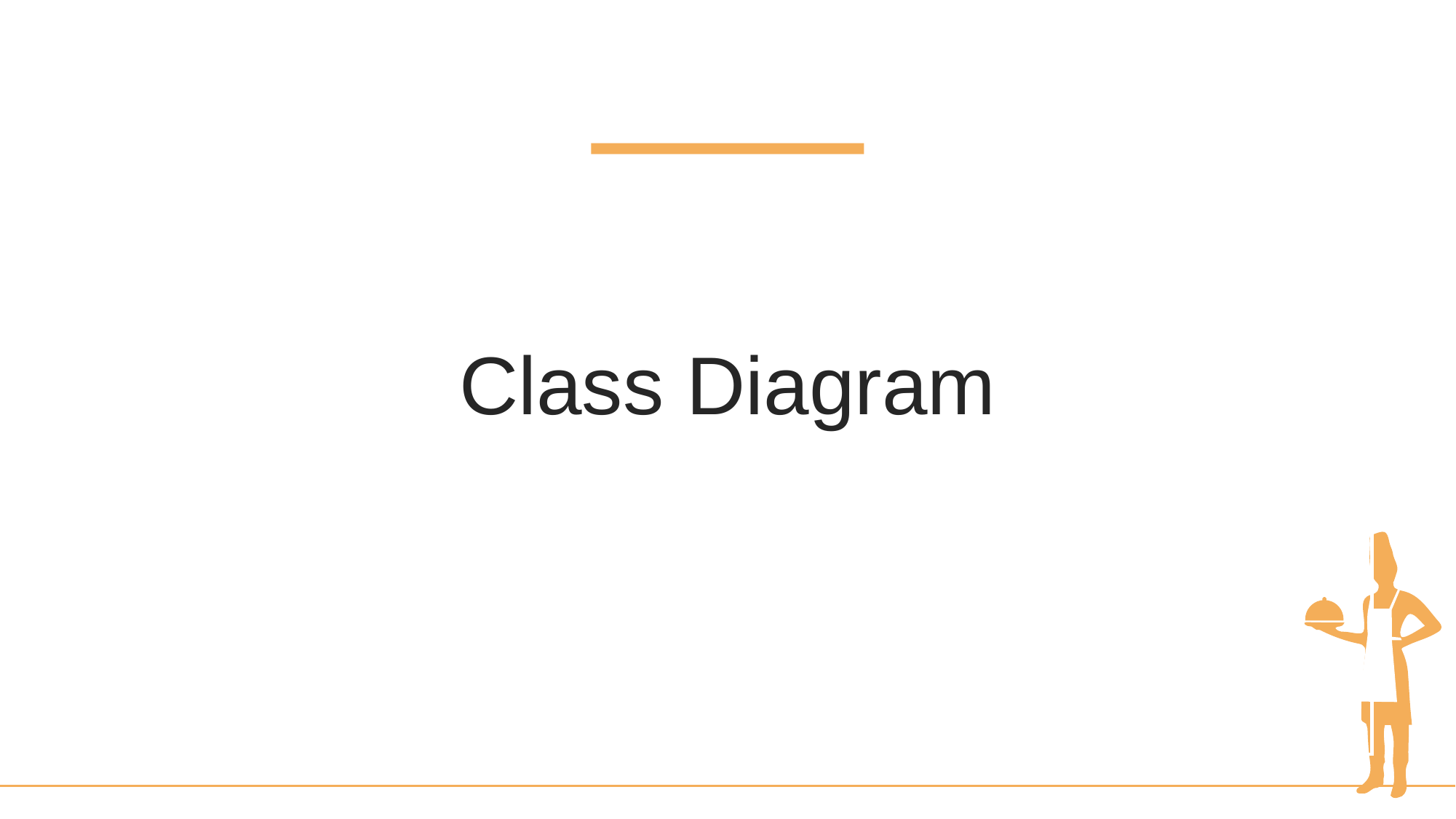

Class Diagram
클래스 다이어그램
오늘 뭐 먹지 ?